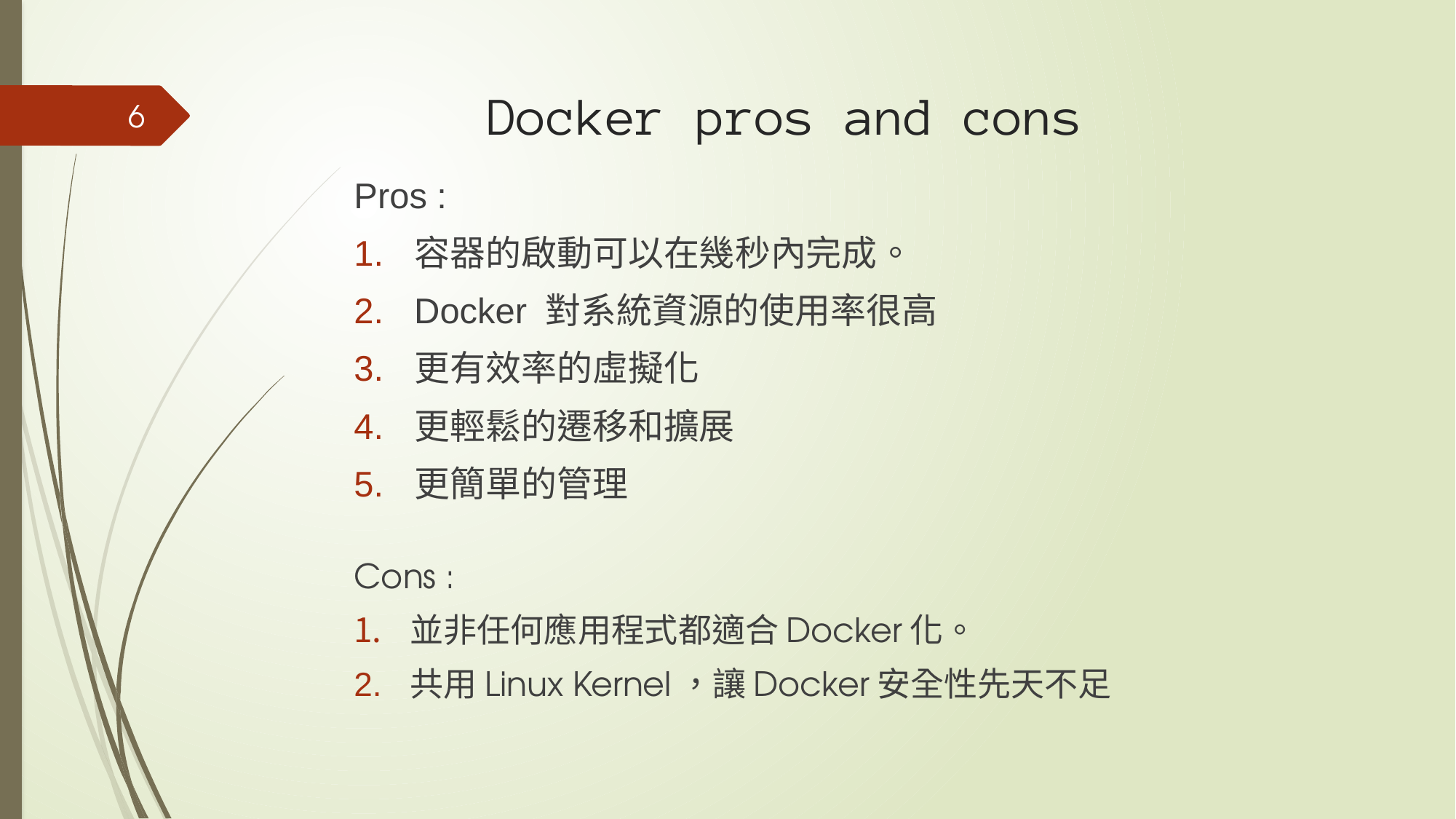

# Docker pros and cons
6
Pros :
容器的啟動可以在幾秒內完成。
Docker 對系統資源的使用率很高
更有效率的虛擬化
更輕鬆的遷移和擴展
更簡單的管理
Cons :
並非任何應用程式都適合Docker化。
共用Linux Kernel，讓Docker安全性先天不足